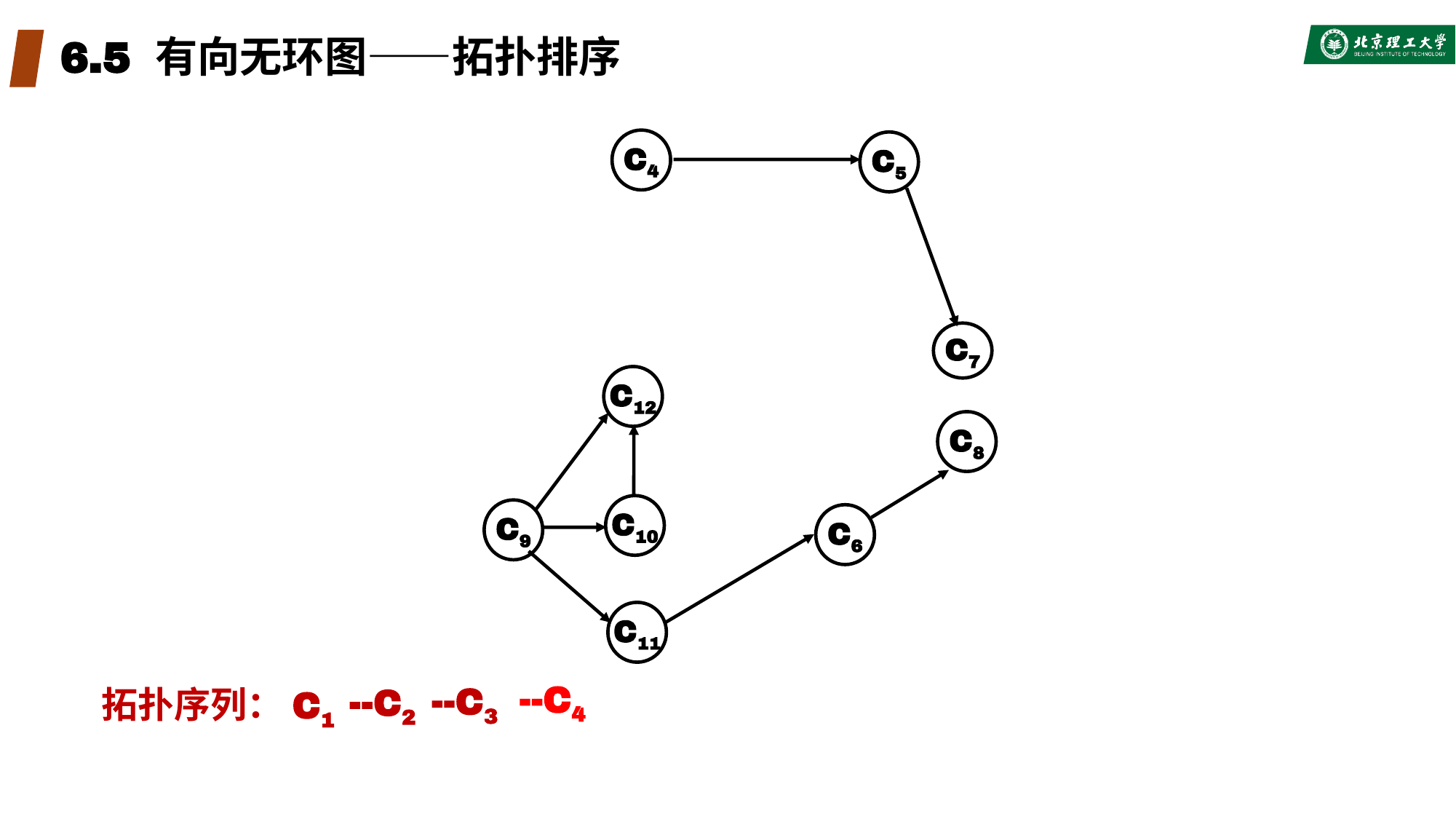

# 6.5 有向无环图——拓扑排序
C4
C5

C7
C12
C8

C10
C9
C6

C11
--C4
--C3
--C2
拓扑序列：C1